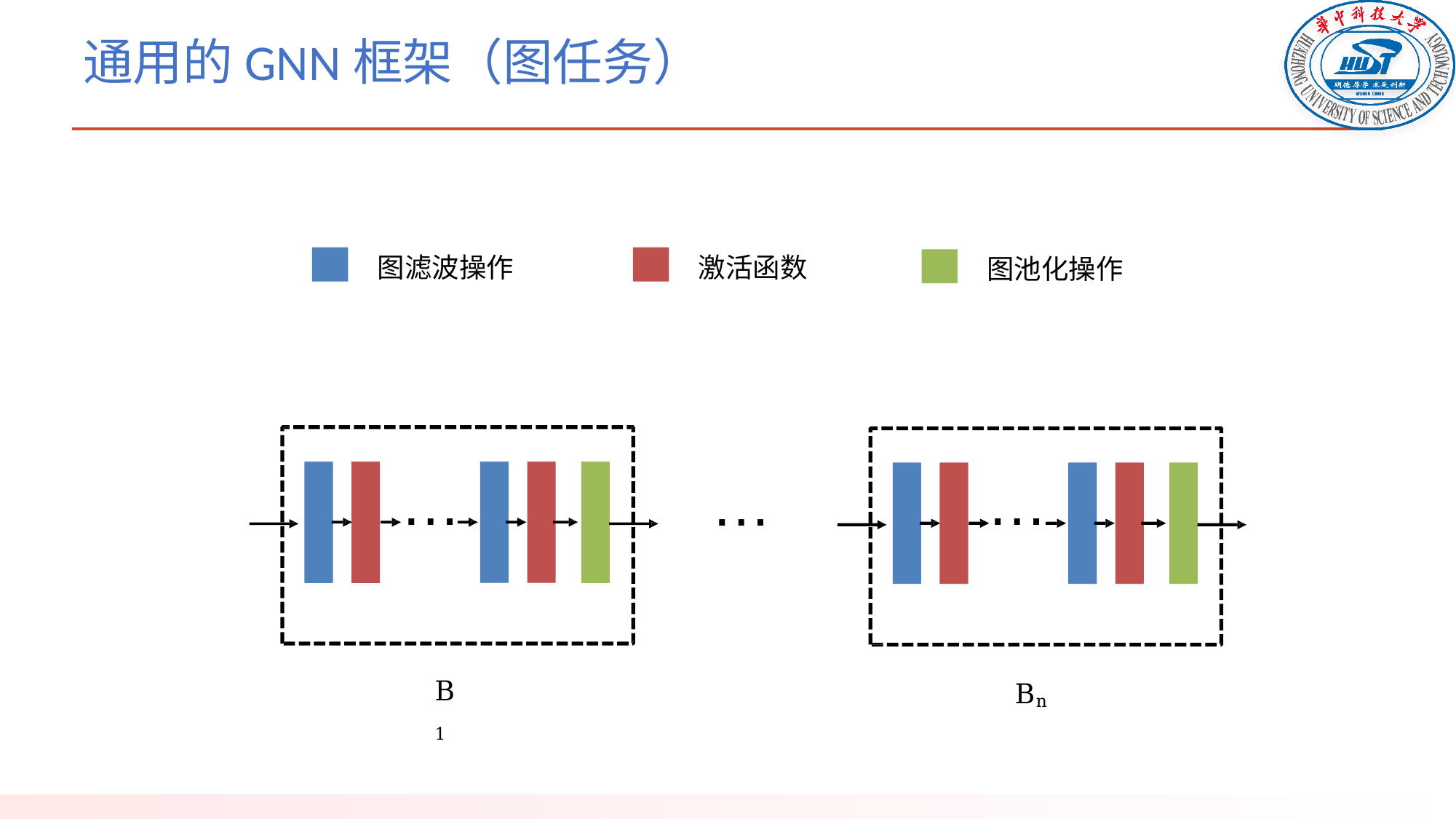

# 通用的GNN框架（图任务）

图滤波操作
激活函数
图池化操作

…
…
…

B1
Bn